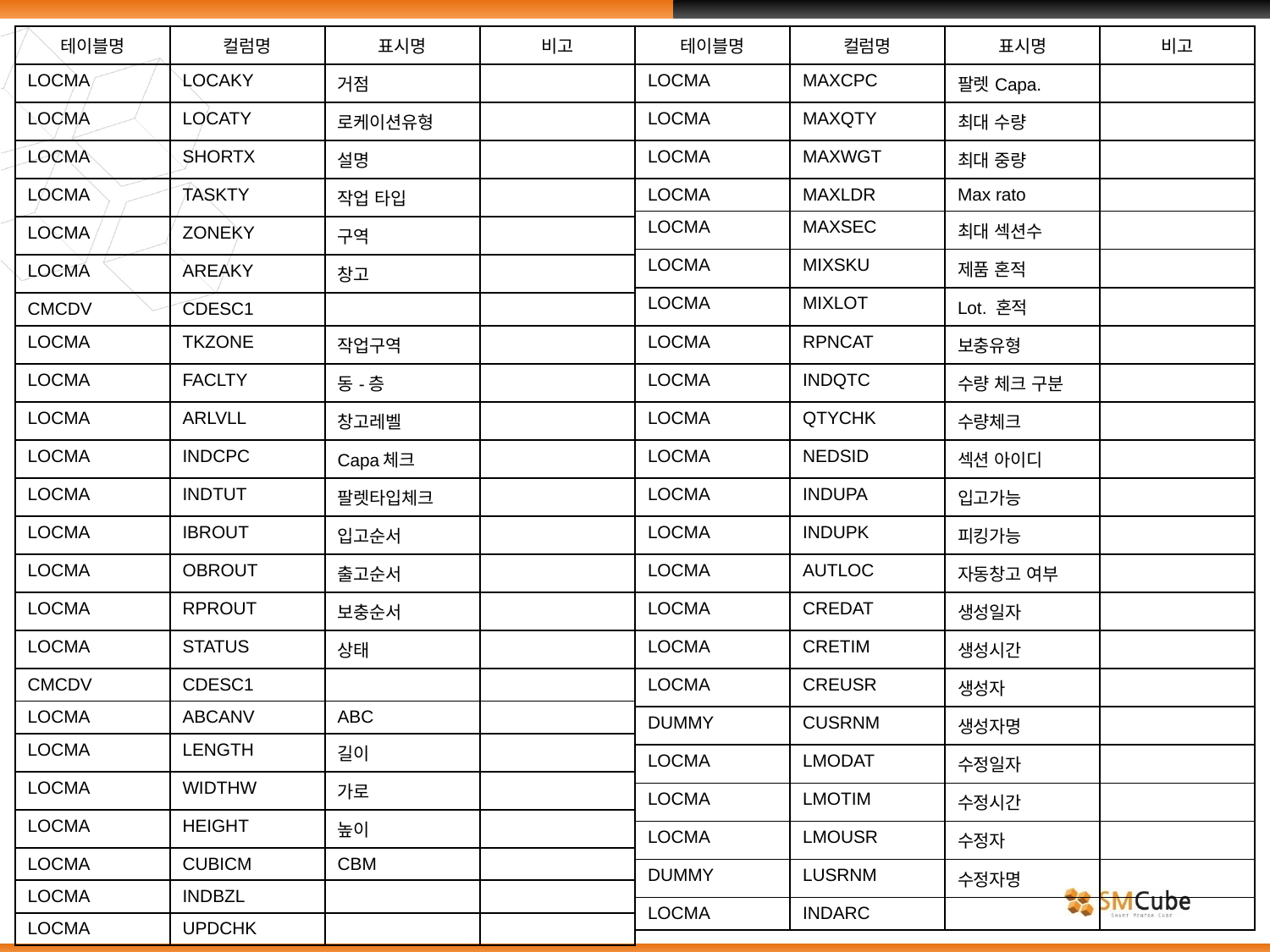

| 테이블명 | 컬럼명 | 표시명 | 비고 |
| --- | --- | --- | --- |
| LOCMA | MAXCPC | 팔렛Capa. |  |
| LOCMA | MAXQTY | 최대 수량 |  |
| LOCMA | MAXWGT | 최대 중량 |  |
| LOCMA | MAXLDR | Max rato |  |
| LOCMA | MAXSEC | 최대 섹션수 |  |
| LOCMA | MIXSKU | 제품 혼적 |  |
| LOCMA | MIXLOT | Lot. 혼적 |  |
| LOCMA | RPNCAT | 보충유형 |  |
| LOCMA | INDQTC | 수량 체크 구분 |  |
| LOCMA | QTYCHK | 수량체크 |  |
| LOCMA | NEDSID | 섹션 아이디 |  |
| LOCMA | INDUPA | 입고가능 |  |
| LOCMA | INDUPK | 피킹가능 |  |
| LOCMA | AUTLOC | 자동창고 여부 |  |
| LOCMA | CREDAT | 생성일자 |  |
| LOCMA | CRETIM | 생성시간 |  |
| LOCMA | CREUSR | 생성자 |  |
| DUMMY | CUSRNM | 생성자명 |  |
| LOCMA | LMODAT | 수정일자 |  |
| LOCMA | LMOTIM | 수정시간 |  |
| LOCMA | LMOUSR | 수정자 |  |
| DUMMY | LUSRNM | 수정자명 |  |
| LOCMA | INDARC |  |  |
| 테이블명 | 컬럼명 | 표시명 | 비고 |
| --- | --- | --- | --- |
| LOCMA | LOCAKY | 거점 |  |
| LOCMA | LOCATY | 로케이션유형 |  |
| LOCMA | SHORTX | 설명 |  |
| LOCMA | TASKTY | 작업 타입 |  |
| LOCMA | ZONEKY | 구역 |  |
| LOCMA | AREAKY | 창고 |  |
| CMCDV | CDESC1 |  |  |
| LOCMA | TKZONE | 작업구역 |  |
| LOCMA | FACLTY | 동-층 |  |
| LOCMA | ARLVLL | 창고레벨 |  |
| LOCMA | INDCPC | Capa체크 |  |
| LOCMA | INDTUT | 팔렛타입체크 |  |
| LOCMA | IBROUT | 입고순서 |  |
| LOCMA | OBROUT | 출고순서 |  |
| LOCMA | RPROUT | 보충순서 |  |
| LOCMA | STATUS | 상태 |  |
| CMCDV | CDESC1 |  |  |
| LOCMA | ABCANV | ABC |  |
| LOCMA | LENGTH | 길이 |  |
| LOCMA | WIDTHW | 가로 |  |
| LOCMA | HEIGHT | 높이 |  |
| LOCMA | CUBICM | CBM |  |
| LOCMA | INDBZL |  |  |
| LOCMA | UPDCHK |  |  |